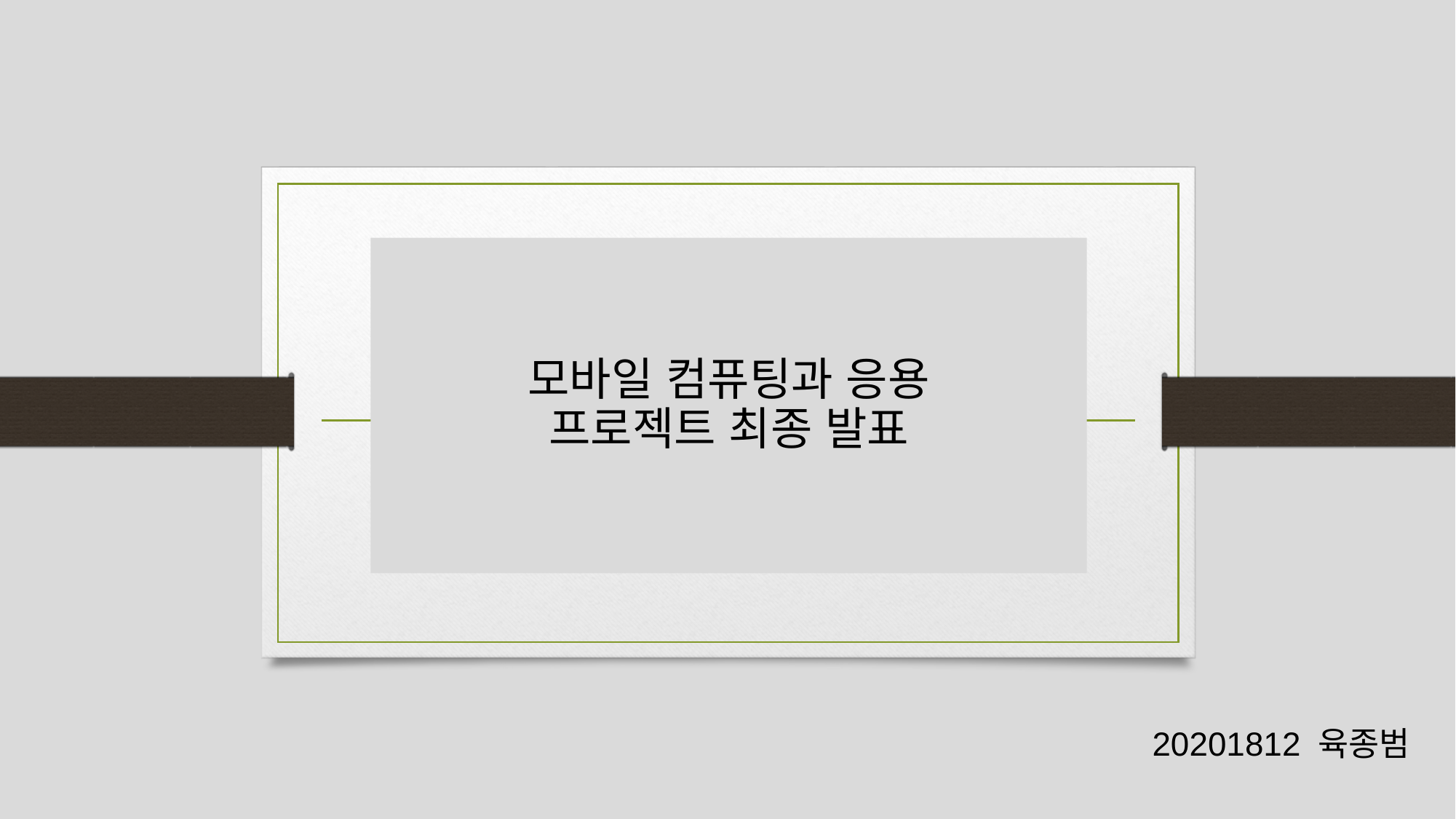

모바일 컴퓨팅과 응용
프로젝트 최종 발표
20201812 육종범